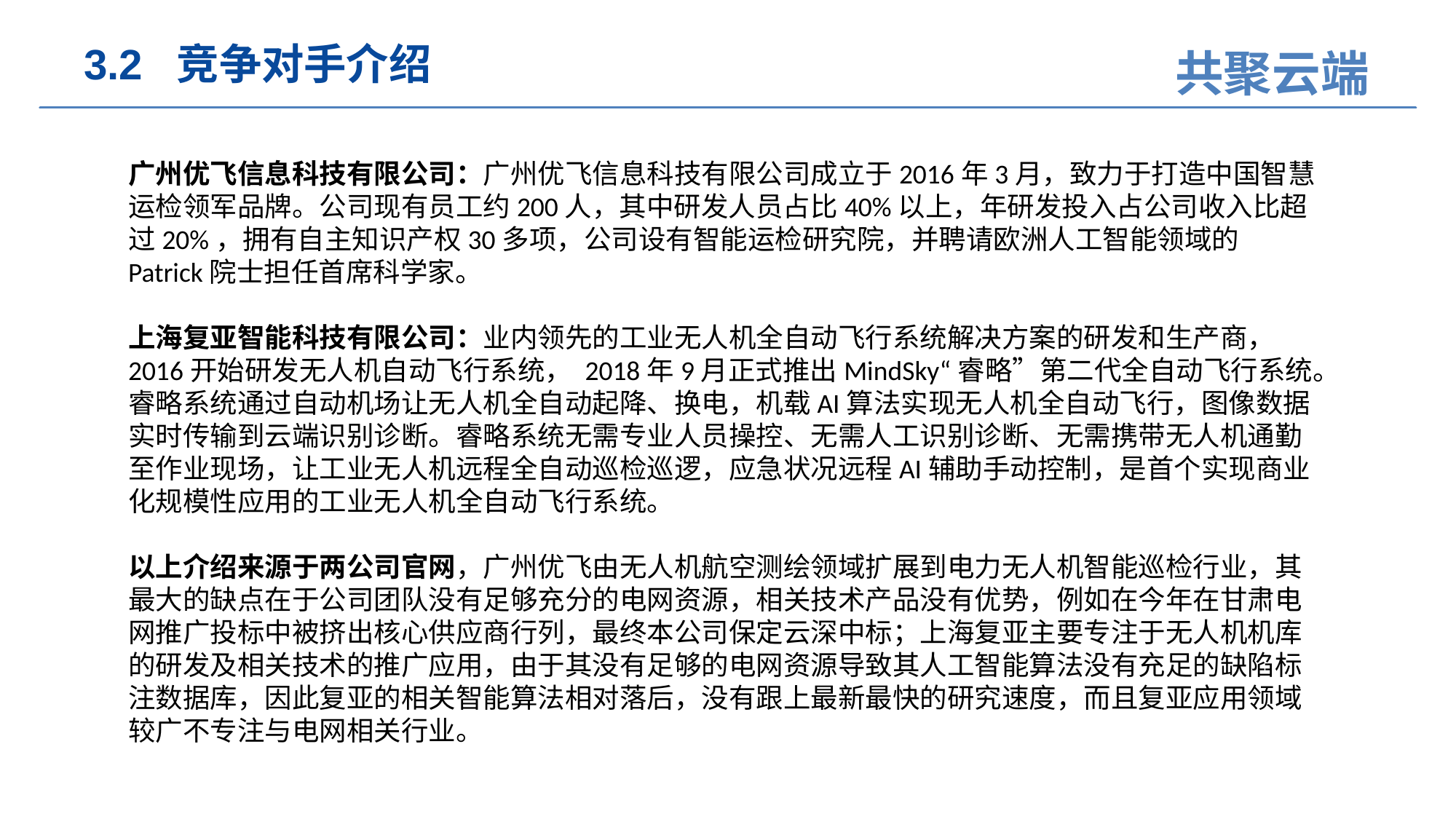

3.2  竞争对手介绍
广州优飞信息科技有限公司：广州优飞信息科技有限公司成立于2016年3月，致力于打造中国智慧运检领军品牌。公司现有员工约200人，其中研发人员占比40%以上，年研发投入占公司收入比超过20%，拥有自主知识产权30多项，公司设有智能运检研究院，并聘请欧洲人工智能领域的Patrick院士担任首席科学家。

上海复亚智能科技有限公司：业内领先的工业无人机全自动飞行系统解决方案的研发和生产商， 2016开始研发无人机自动飞行系统， 2018年9月正式推出MindSky“睿略”第二代全自动飞行系统。睿略系统通过自动机场让无人机全自动起降、换电，机载AI算法实现无人机全自动飞行，图像数据实时传输到云端识别诊断。睿略系统无需专业人员操控、无需人工识别诊断、无需携带无人机通勤至作业现场，让工业无人机远程全自动巡检巡逻，应急状况远程AI辅助手动控制，是首个实现商业化规模性应用的工业无人机全自动飞行系统。

以上介绍来源于两公司官网，广州优飞由无人机航空测绘领域扩展到电力无人机智能巡检行业，其最大的缺点在于公司团队没有足够充分的电网资源，相关技术产品没有优势，例如在今年在甘肃电网推广投标中被挤出核心供应商行列，最终本公司保定云深中标；上海复亚主要专注于无人机机库的研发及相关技术的推广应用，由于其没有足够的电网资源导致其人工智能算法没有充足的缺陷标注数据库，因此复亚的相关智能算法相对落后，没有跟上最新最快的研究速度，而且复亚应用领域较广不专注与电网相关行业。